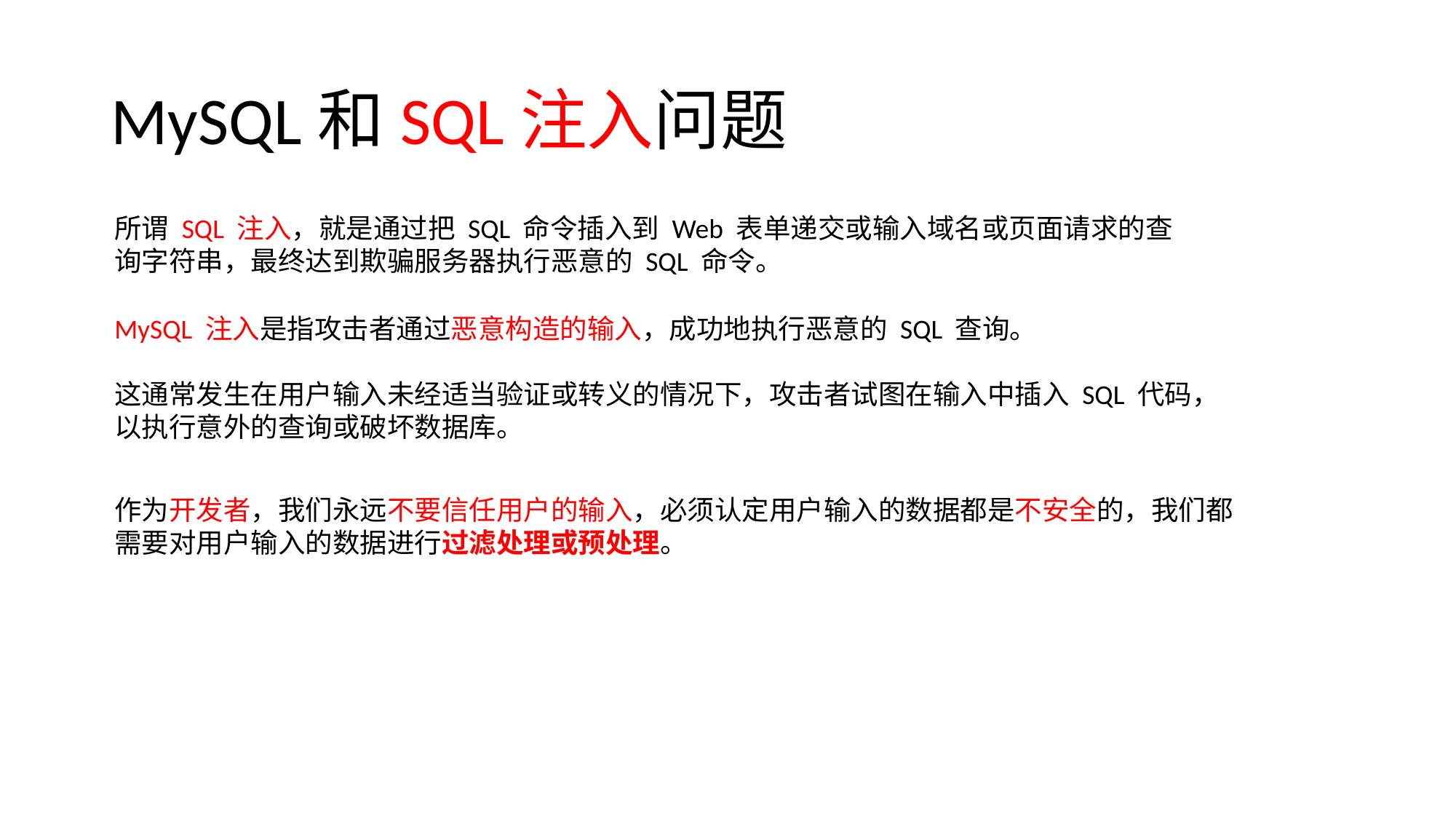

# MySQL和SQL注入问题
所谓 SQL 注入，就是通过把 SQL 命令插入到 Web 表单递交或输入域名或页面请求的查询字符串，最终达到欺骗服务器执行恶意的 SQL 命令。
MySQL 注入是指攻击者通过恶意构造的输入，成功地执行恶意的 SQL 查询。

这通常发生在用户输入未经适当验证或转义的情况下，攻击者试图在输入中插入 SQL 代码，以执行意外的查询或破坏数据库。
作为开发者，我们永远不要信任用户的输入，必须认定用户输入的数据都是不安全的，我们都需要对用户输入的数据进行过滤处理或预处理。